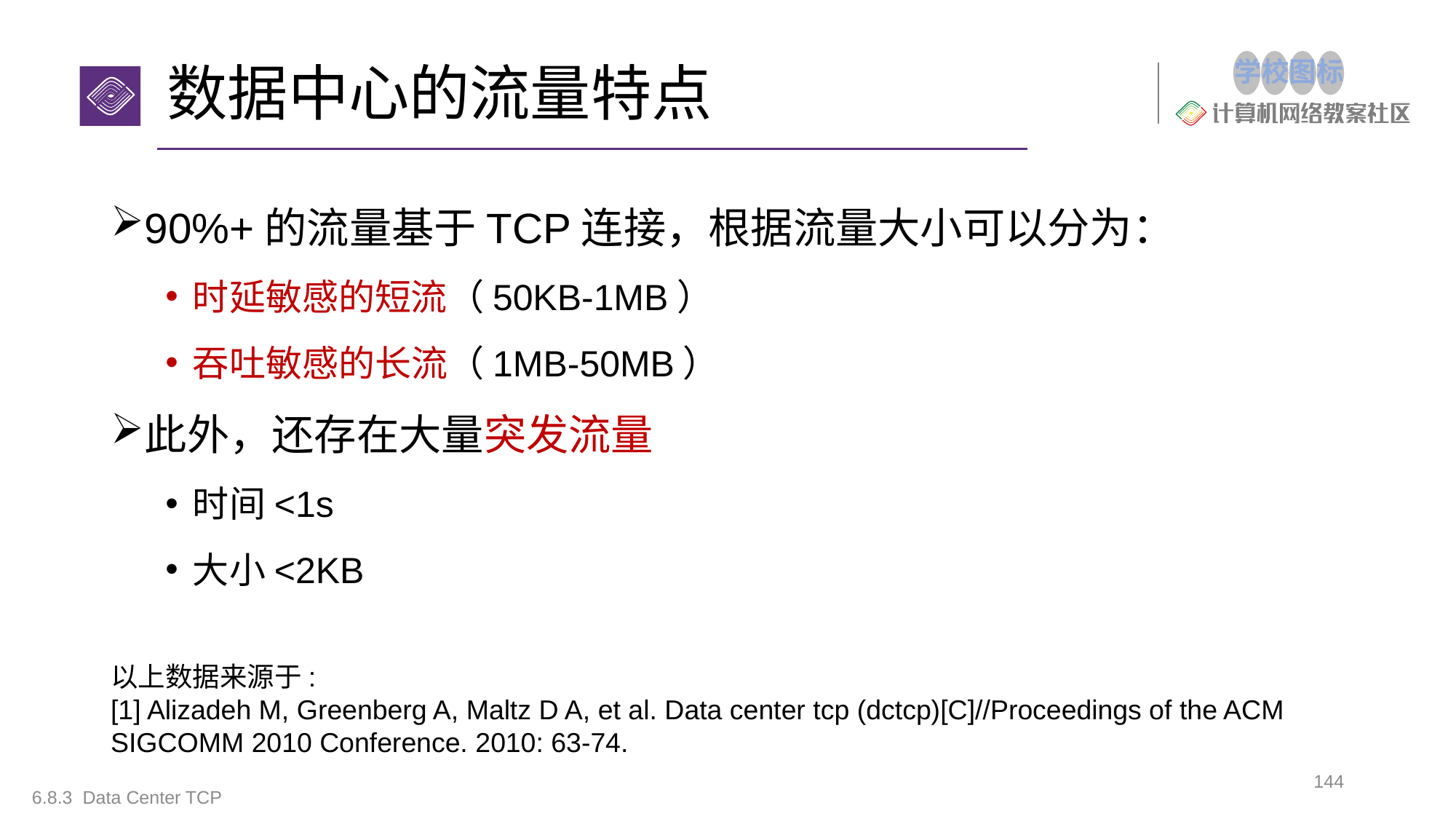

# 数据中心的流量特点
90%+的流量基于TCP连接，根据流量大小可以分为：
时延敏感的短流（50KB-1MB）
吞吐敏感的长流（1MB-50MB）
此外，还存在大量突发流量
时间<1s
大小<2KB

以上数据来源于:
[1] Alizadeh M, Greenberg A, Maltz D A, et al. Data center tcp (dctcp)[C]//Proceedings of the ACM SIGCOMM 2010 Conference. 2010: 63-74.
144
6.8.3  Data Center TCP